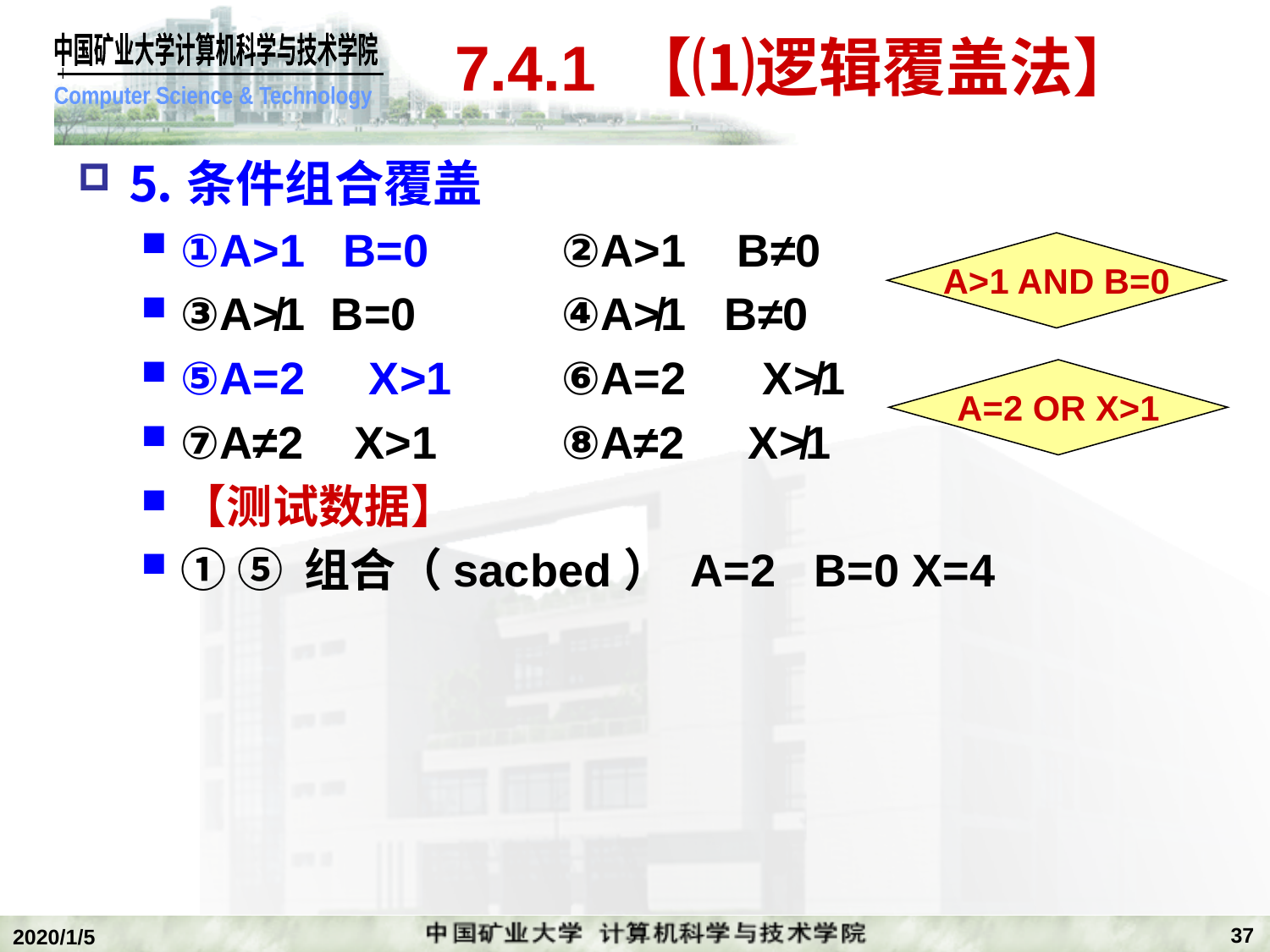

# 7.4.1 【⑴逻辑覆盖法】
⒌条件组合覆盖
①A>1   B=0		②A>1    B≠0
③A≯1  B=0 		④A≯1   B≠0
⑤A=2     X>1	⑥A=2      X≯1
⑦A≠2    X>1	⑧A≠2     X≯1
【测试数据】
① ⑤ 组合（sacbed） A=2   B=0 X=4
A>1 AND B=0
A=2 OR X>1
37
2020/1/5